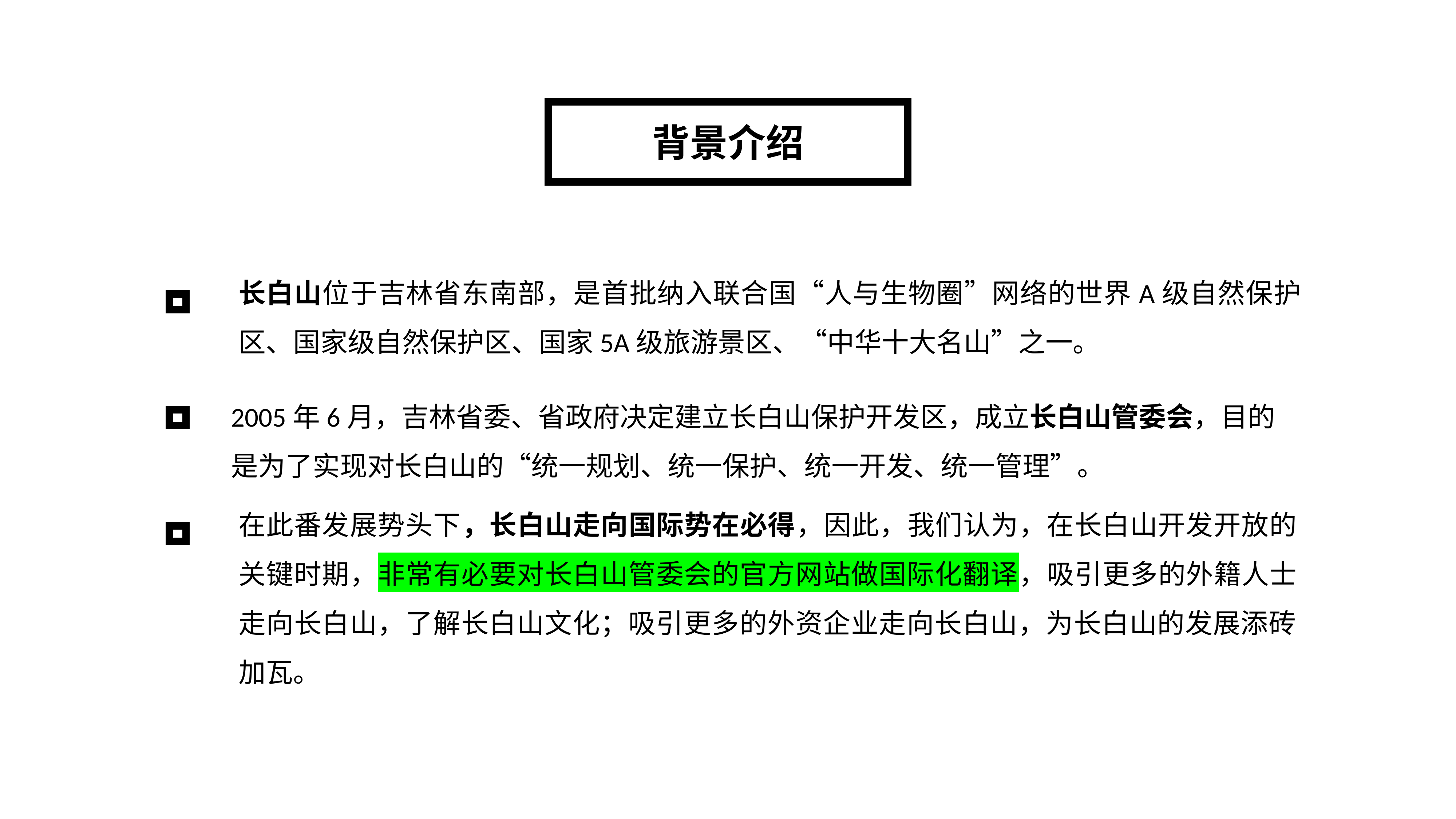

背景介绍
长白山位于吉林省东南部，是首批纳入联合国“人与生物圈”网络的世界A级自然保护区、国家级自然保护区、国家5A级旅游景区、“中华十大名山”之一。

2005年6月，吉林省委、省政府决定建立长白山保护开发区，成立长白山管委会，目的是为了实现对长白山的“统一规划、统一保护、统一开发、统一管理”。

在此番发展势头下，长白山走向国际势在必得，因此，我们认为，在长白山开发开放的关键时期，非常有必要对长白山管委会的官方网站做国际化翻译，吸引更多的外籍人士走向长白山，了解长白山文化；吸引更多的外资企业走向长白山，为长白山的发展添砖加瓦。